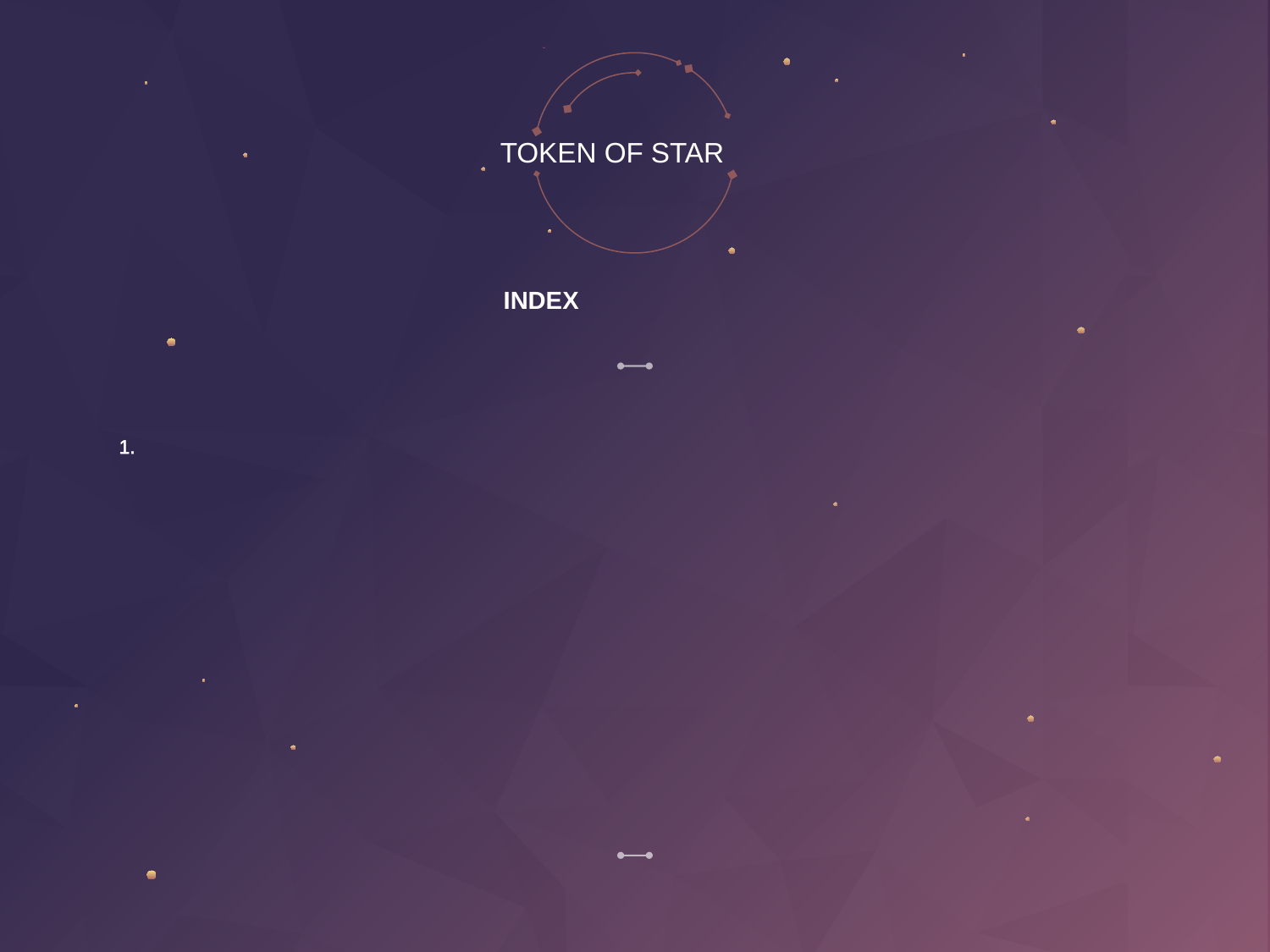

# TOKEN OF STAR
INDEX
INTODUCTION
 1-1. 컨셉
 1-2. 유사 게임
 1-3. 기획 의도
 1-4. 사양
 1-5. 스토리
2. PLAY
2-1. 조작키
2-2. 게임
2-3. 월드소개
2-4. 주요 시스템
2-5. 엔딩
3. PLAN
4. SOURCE
5. QNA